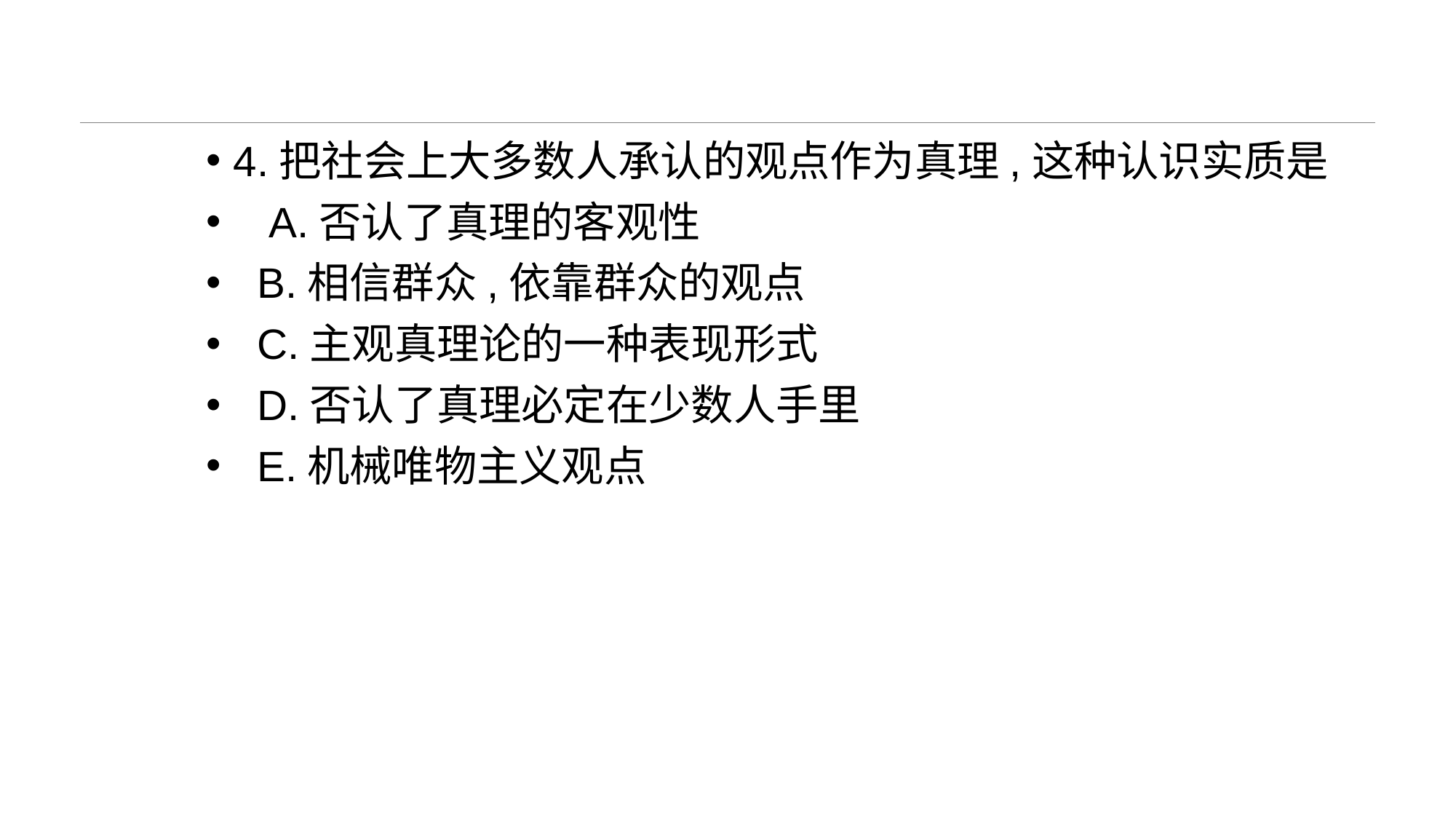

#
4.把社会上大多数人承认的观点作为真理,这种认识实质是
   A.否认了真理的客观性
  B.相信群众,依靠群众的观点
  C.主观真理论的一种表现形式
  D.否认了真理必定在少数人手里
  E.机械唯物主义观点